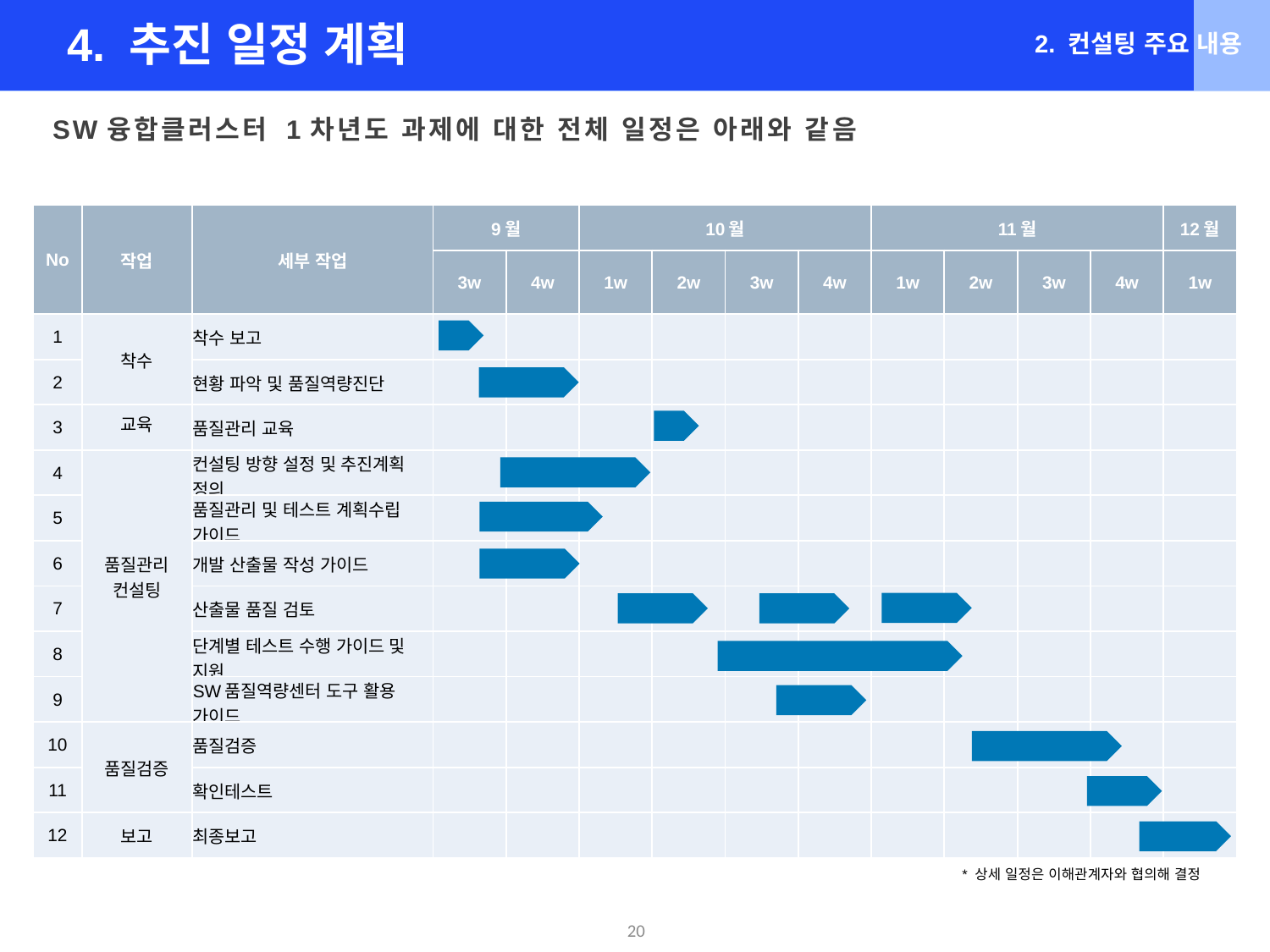

4. 추진 일정 계획
2. 컨설팅 주요 내용
SW융합클러스터 1차년도 과제에 대한 전체 일정은 아래와 같음
| No | 작업 | 세부 작업 | 9월 |  | 10월 |  |  |  | 11월 |  |  |  | 12월 |
| --- | --- | --- | --- | --- | --- | --- | --- | --- | --- | --- | --- | --- | --- |
|  |  |  | 3w | 4w | 1w | 2w | 3w | 4w | 1w | 2w | 3w | 4w | 1w |
| 1 | 착수 | 착수 보고 |  |  |  |  |  |  |  |  |  |  |  |
| 2 |  | 현황 파악 및 품질역량진단 |  |  |  |  |  |  |  |  |  |  |  |
| 3 | 교육 | 품질관리 교육 |  |  |  |  |  |  |  |  |  |  |  |
| 4 | 품질관리 컨설팅 | 컨설팅 방향 설정 및 추진계획 정의 |  |  |  |  |  |  |  |  |  |  |  |
| 5 |  | 품질관리 및 테스트 계획수립 가이드 |  |  |  |  |  |  |  |  |  |  |  |
| 6 |  | 개발 산출물 작성 가이드 |  |  |  |  |  |  |  |  |  |  |  |
| 7 |  | 산출물 품질 검토 |  |  |  |  |  |  |  |  |  |  |  |
| 8 |  | 단계별 테스트 수행 가이드 및 지원 |  |  |  |  |  |  |  |  |  |  |  |
| 9 |  | SW품질역량센터 도구 활용 가이드 |  |  |  |  |  |  |  |  |  |  |  |
| 10 | 품질검증 | 품질검증 |  |  |  |  |  |  |  |  |  |  |  |
| 11 |  | 확인테스트 |  |  |  |  |  |  |  |  |  |  |  |
| 12 | 보고 | 최종보고 |  |  |  |  |  |  |  |  |  |  |  |

* 상세 일정은 이해관계자와 협의해 결정
20